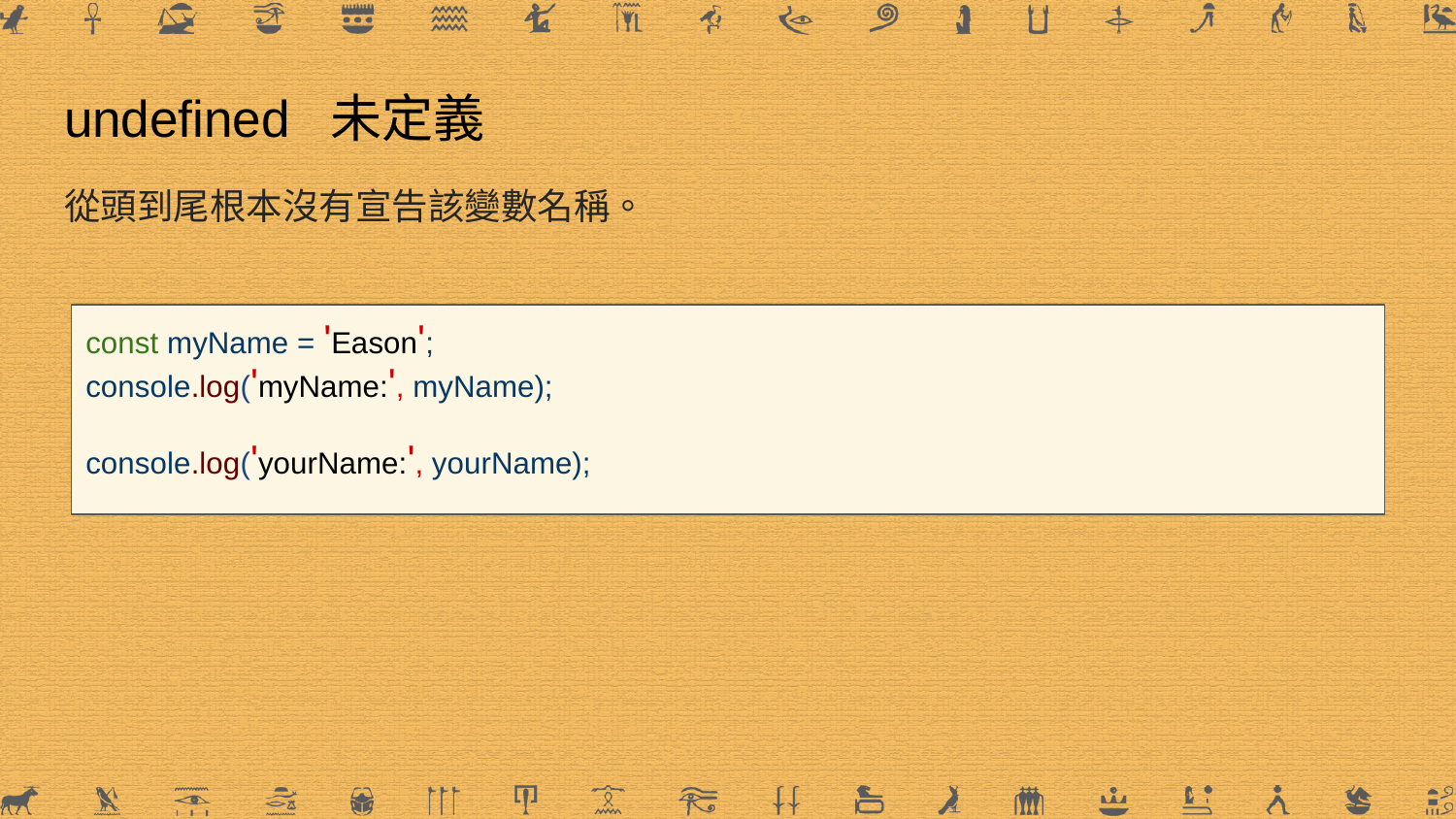

# undefined  未定義
從頭到尾根本沒有宣告該變數名稱。
const myName = 'Eason';
console.log('myName:', myName);

console.log('yourName:', yourName);